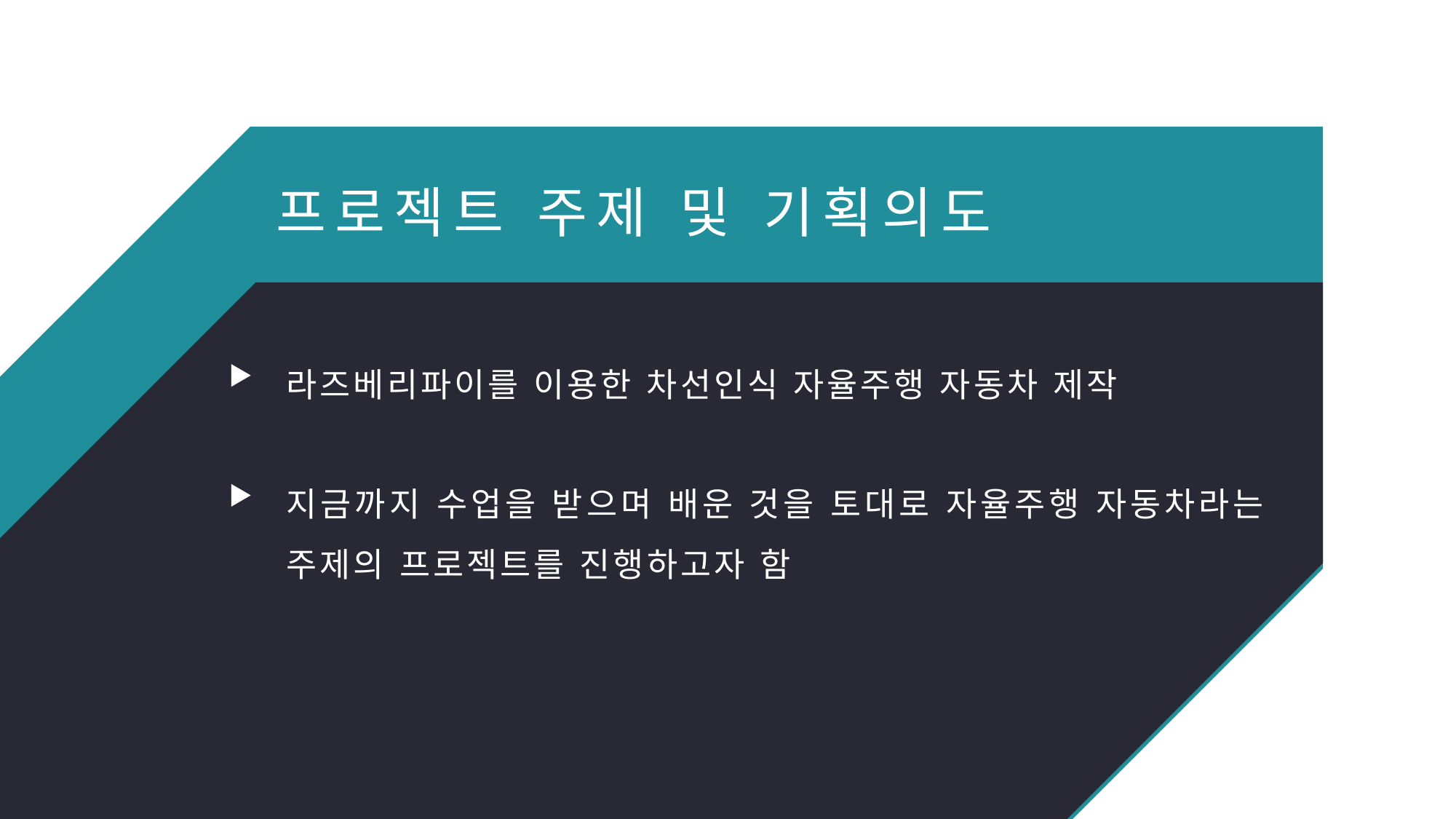

프로젝트 주제 및 기획의도

라즈베리파이를 이용한 차선인식 자율주행 자동차 제작

지금까지 수업을 받으며 배운 것을 토대로 자율주행 자동차라는 주제의 프로젝트를 진행하고자 함